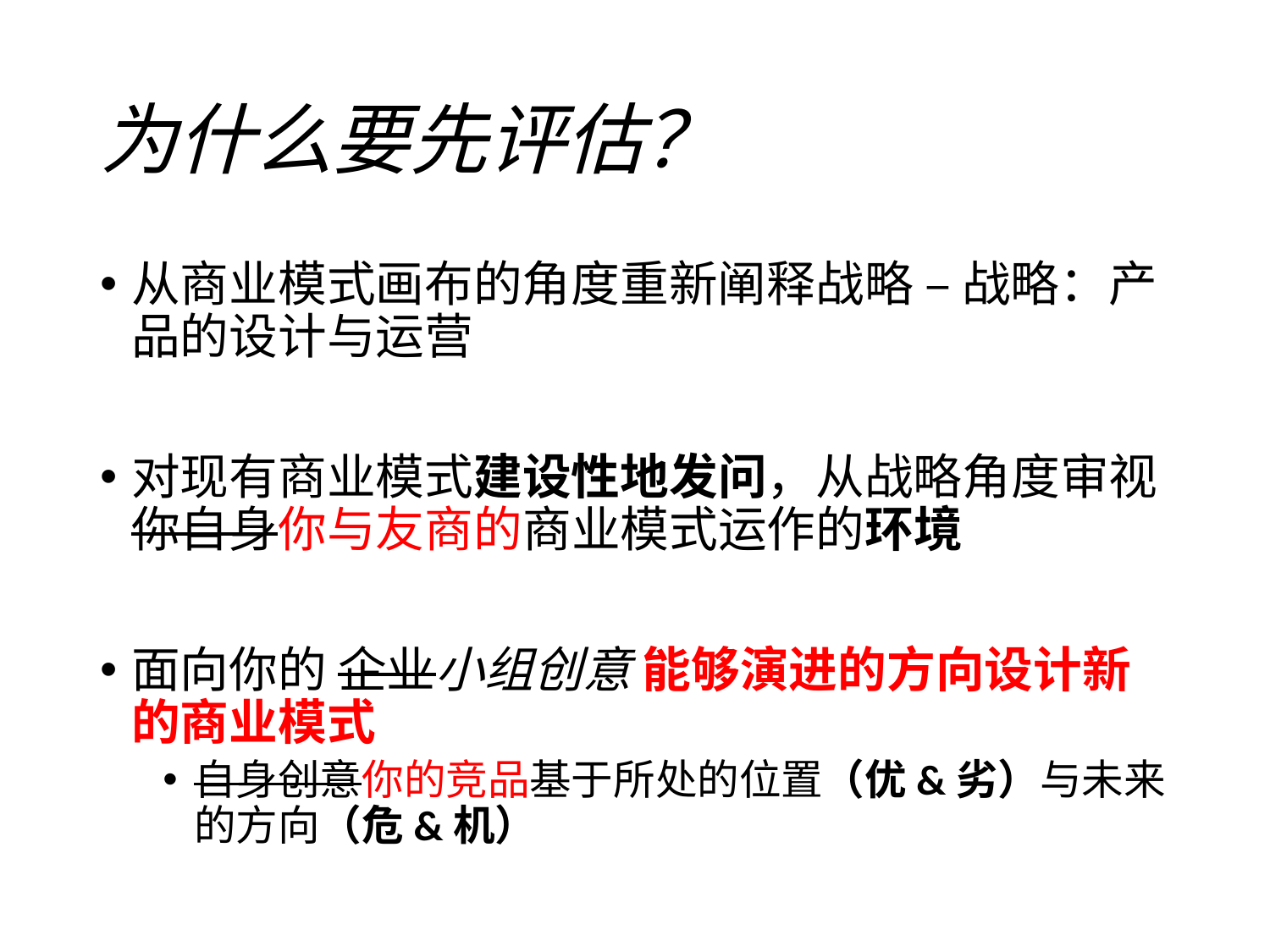

# 为什么要先评估？
从商业模式画布的角度重新阐释战略 – 战略：产品的设计与运营

对现有商业模式建设性地发问，从战略角度审视你自身你与友商的商业模式运作的环境

面向你的 企业小组创意 能够演进的方向设计新的商业模式
自身创意你的竞品基于所处的位置（优&劣）与未来的方向（危&机）